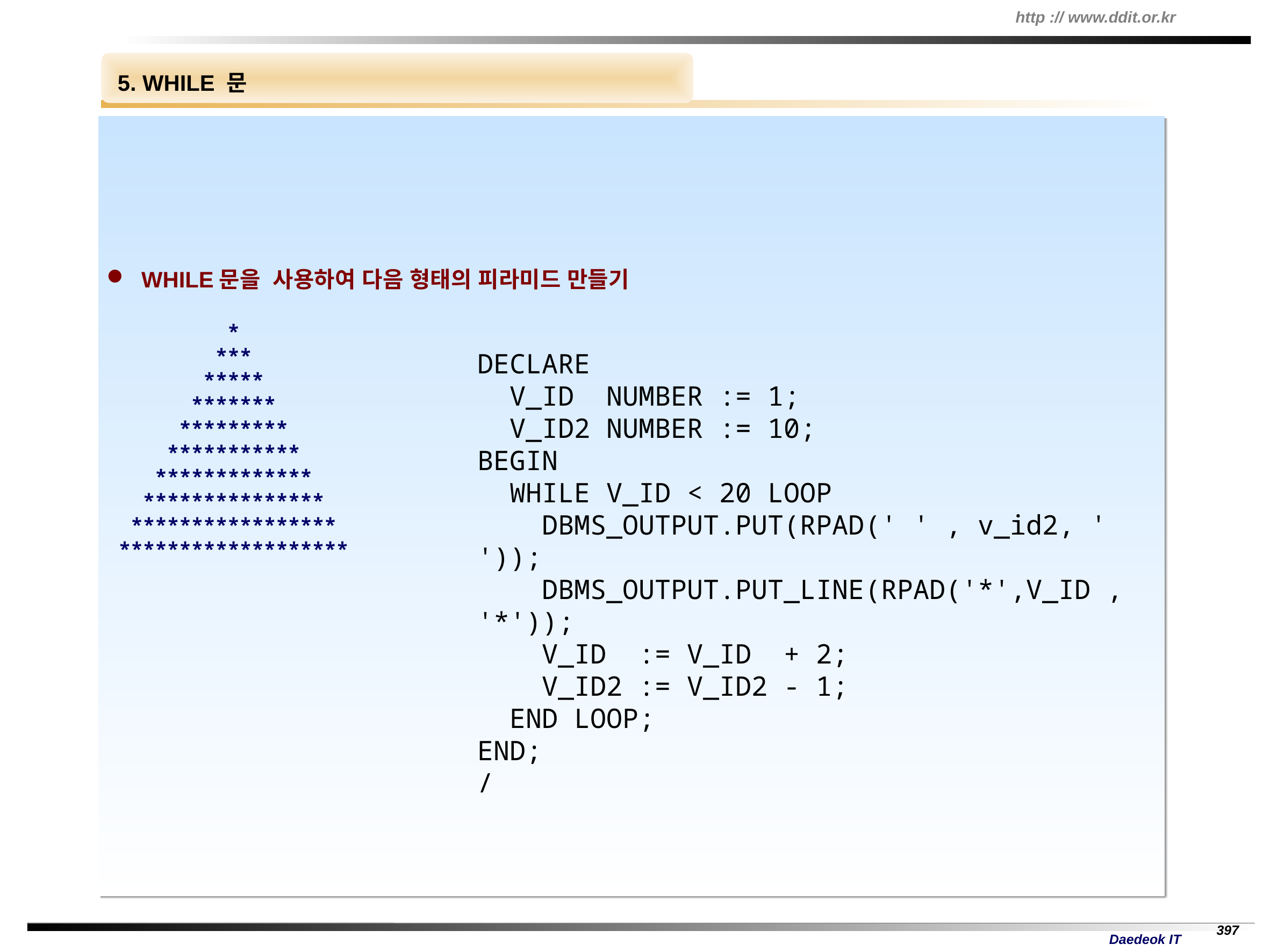

5. WHILE 문

  WHILE문을  사용하여 다음 형태의 피라미드 만들기

          *
         ***
        *****
       *******
      *********
     ***********
    *************
   ***************
  *****************
 *******************

DECLARE
  V_ID  NUMBER := 1;
  V_ID2 NUMBER := 10;
BEGIN
  WHILE V_ID < 20 LOOP
    DBMS_OUTPUT.PUT(RPAD(' ' , v_id2, ' '));
    DBMS_OUTPUT.PUT_LINE(RPAD('*',V_ID , '*'));
    V_ID  := V_ID  + 2;
    V_ID2 := V_ID2 - 1;
  END LOOP;
END;
/